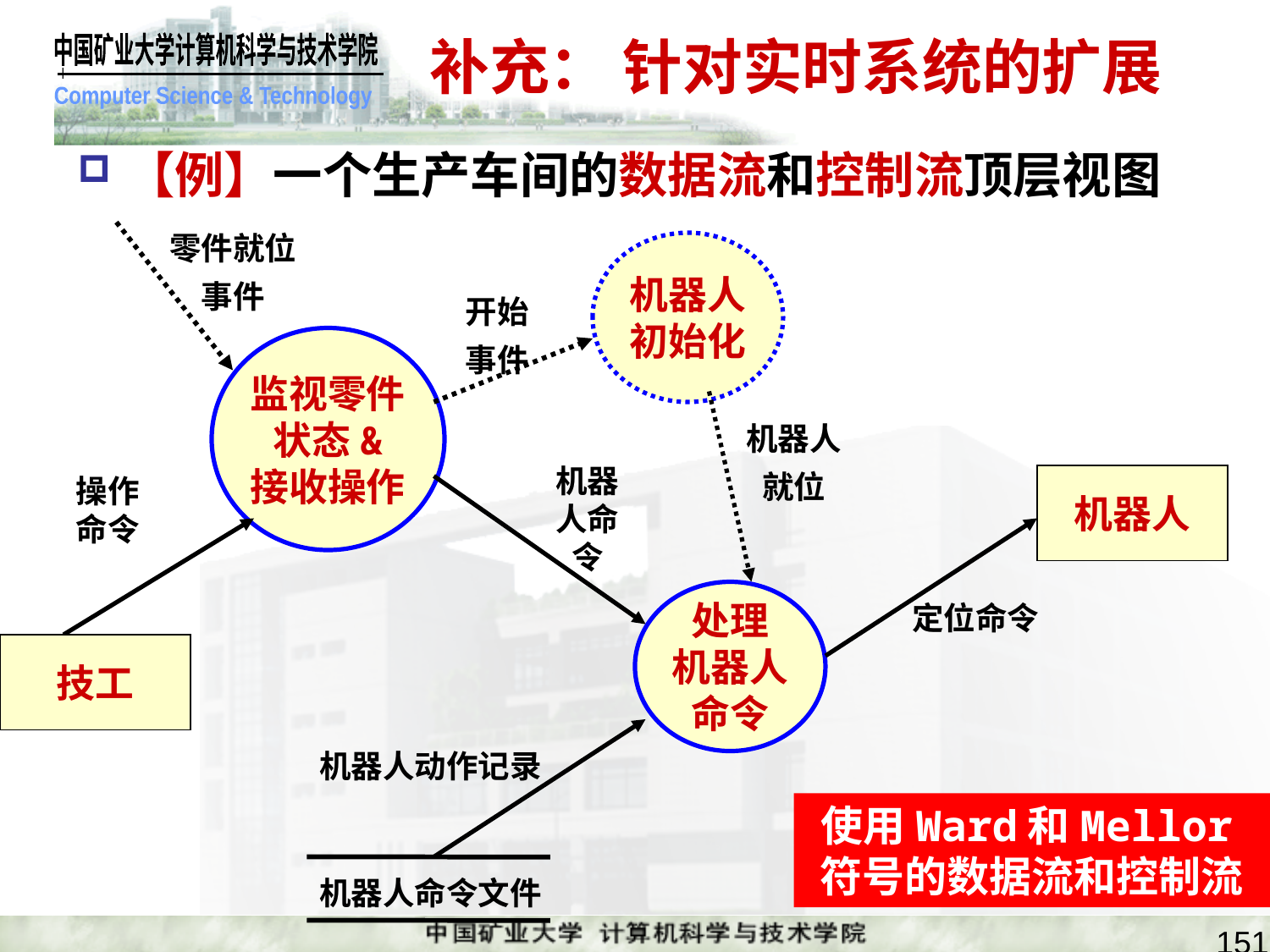

# 补充： 针对实时系统的扩展
【例】一个生产车间的数据流和控制流顶层视图

零件就位
事件
机器人
初始化
开始
事件

监视零件
状态&
接收操作

机器人
就位
机器人命令

操作命令

机器人

定位命令
处理
机器人
命令
技工

机器人动作记录
使用Ward和Mellor符号的数据流和控制流

机器人命令文件
151